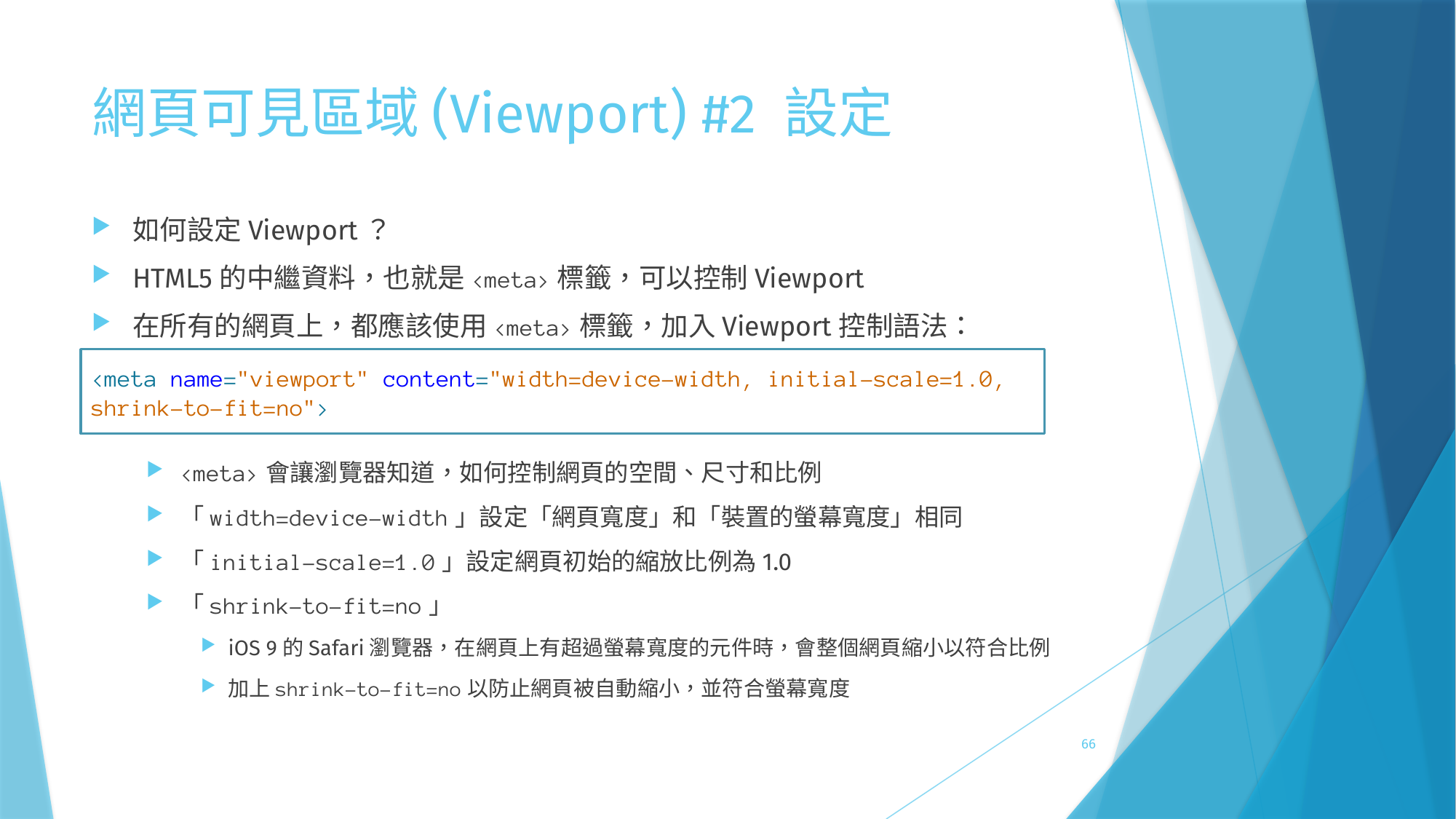

# 網頁可見區域(Viewport) #2 設定
如何設定Viewport？
HTML5的中繼資料，也就是<meta>標籤，可以控制Viewport
在所有的網頁上，都應該使用<meta>標籤，加入Viewport控制語法：

<meta>會讓瀏覽器知道，如何控制網頁的空間、尺寸和比例
「width=device-width」設定「網頁寬度」和「裝置的螢幕寬度」相同
「initial-scale=1.0」設定網頁初始的縮放比例為1.0
「shrink-to-fit=no」
iOS 9的Safari瀏覽器，在網頁上有超過螢幕寬度的元件時，會整個網頁縮小以符合比例
加上shrink-to-fit=no以防止網頁被自動縮小，並符合螢幕寬度
<meta name="viewport" content="width=device-width, initial-scale=1.0, shrink-to-fit=no">
66